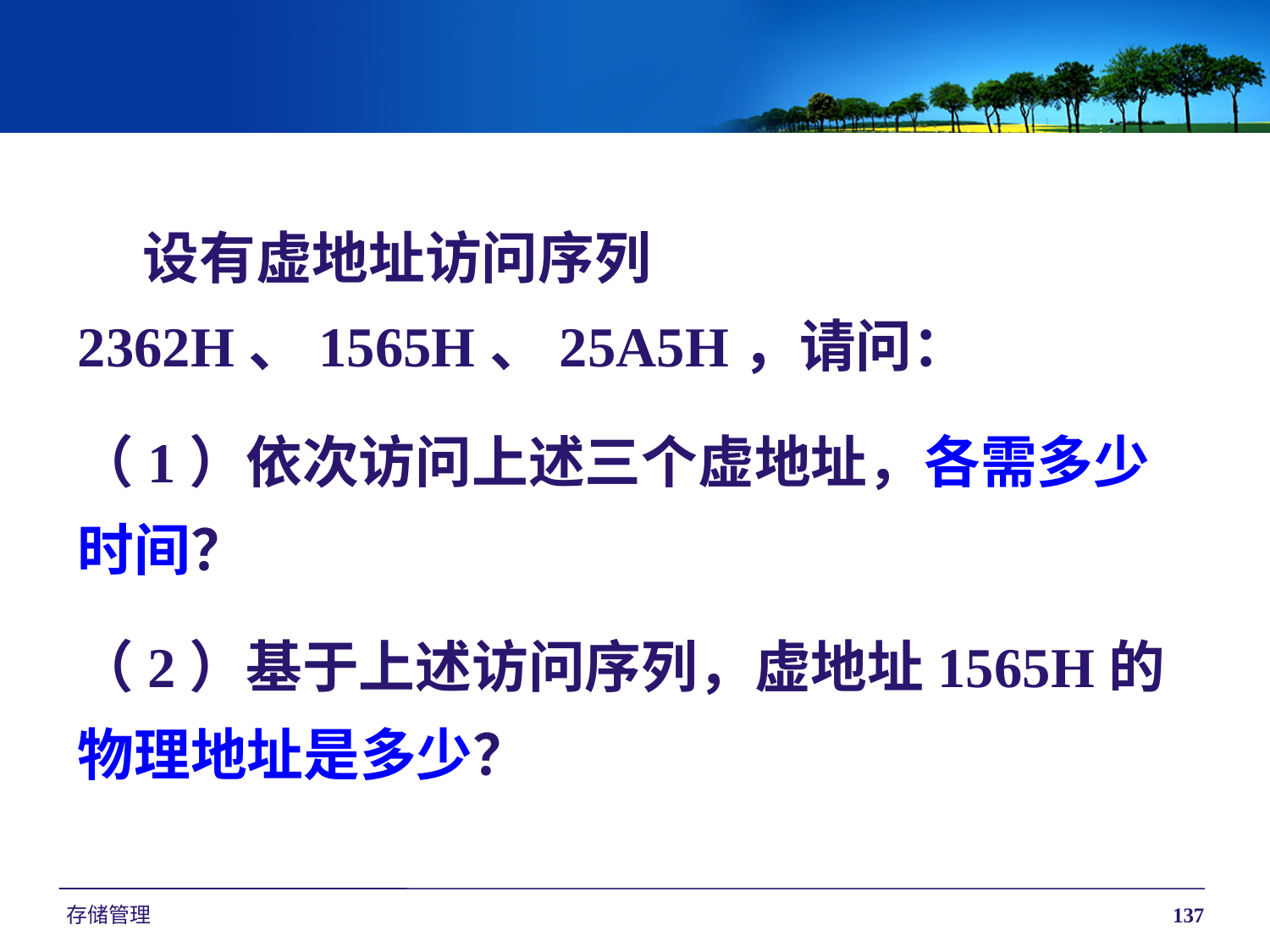

设有虚地址访问序列2362H、1565H、25A5H，请问：
（1）依次访问上述三个虚地址，各需多少时间？
（2）基于上述访问序列，虚地址1565H的物理地址是多少？
存储管理
137